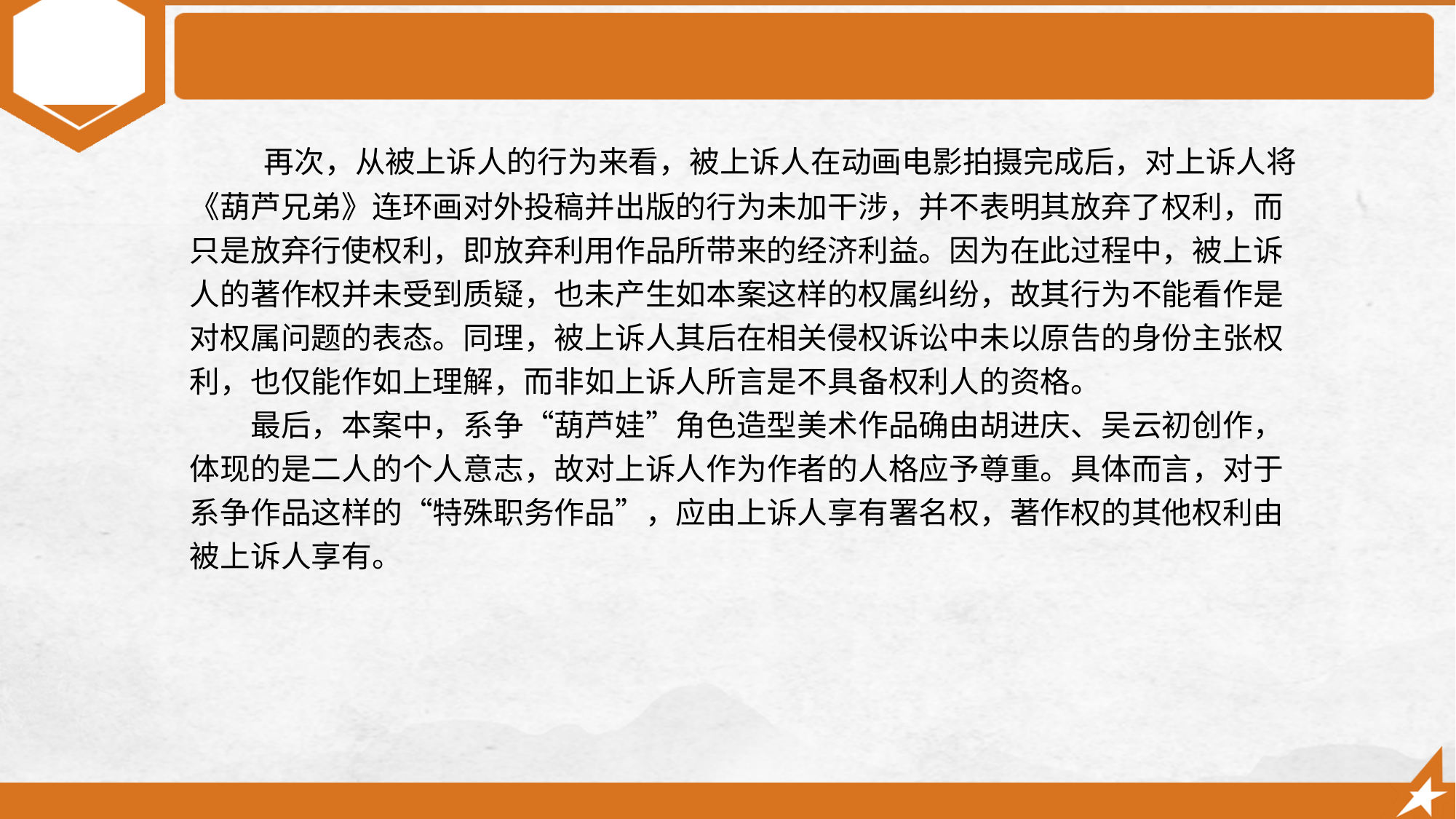

再次，从被上诉人的行为来看，被上诉人在动画电影拍摄完成后，对上诉人将《葫芦兄弟》连环画对外投稿并出版的行为未加干涉，并不表明其放弃了权利，而只是放弃行使权利，即放弃利用作品所带来的经济利益。因为在此过程中，被上诉人的著作权并未受到质疑，也未产生如本案这样的权属纠纷，故其行为不能看作是对权属问题的表态。同理，被上诉人其后在相关侵权诉讼中未以原告的身份主张权利，也仅能作如上理解，而非如上诉人所言是不具备权利人的资格。
　　最后，本案中，系争“葫芦娃”角色造型美术作品确由胡进庆、吴云初创作，体现的是二人的个人意志，故对上诉人作为作者的人格应予尊重。具体而言，对于系争作品这样的“特殊职务作品”，应由上诉人享有署名权，著作权的其他权利由被上诉人享有。